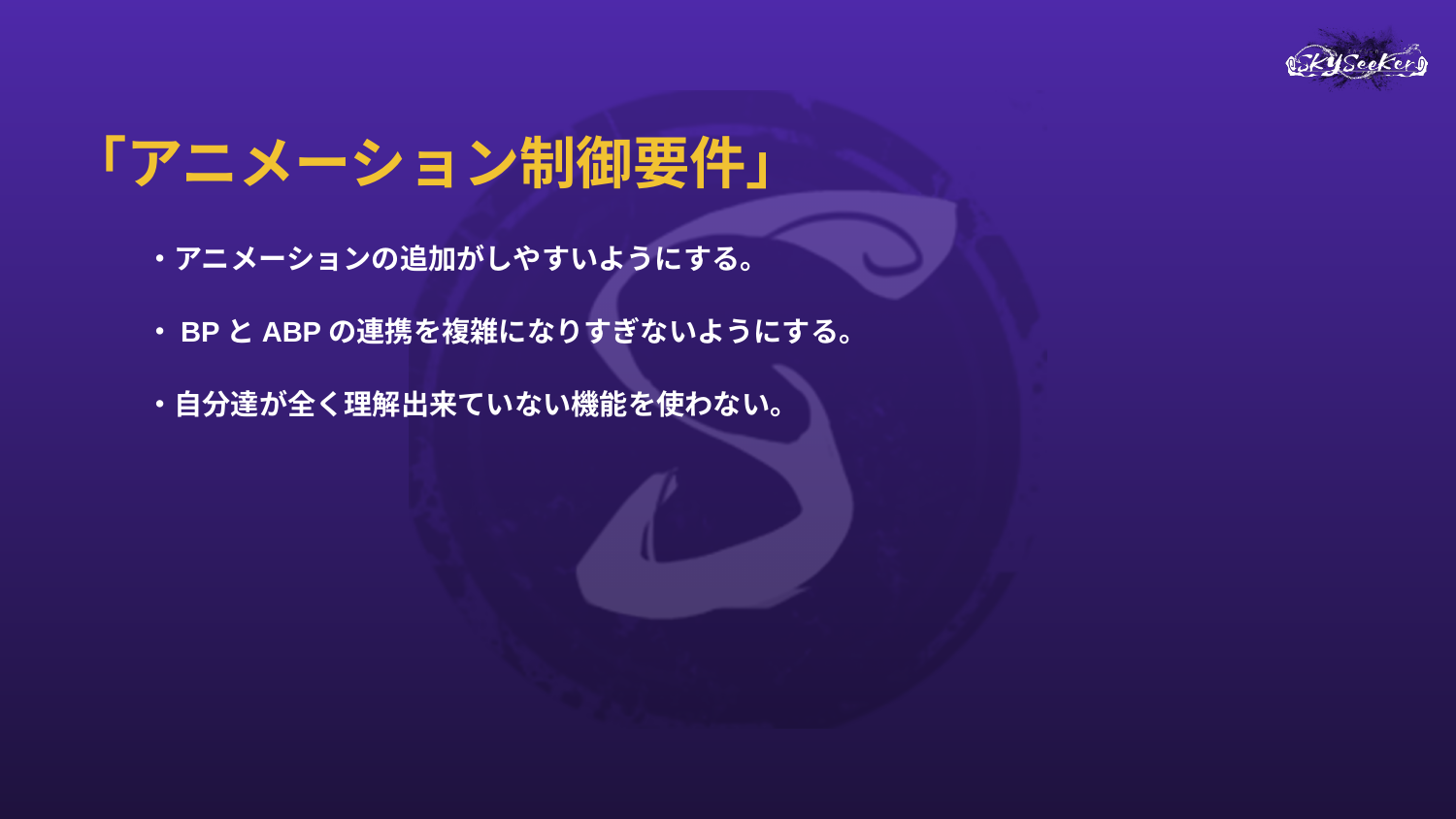

# 「アニメーション制御要件」
・アニメーションの追加がしやすいようにする。
・BPとABPの連携を複雑になりすぎないようにする。
・自分達が全く理解出来ていない機能を使わない。